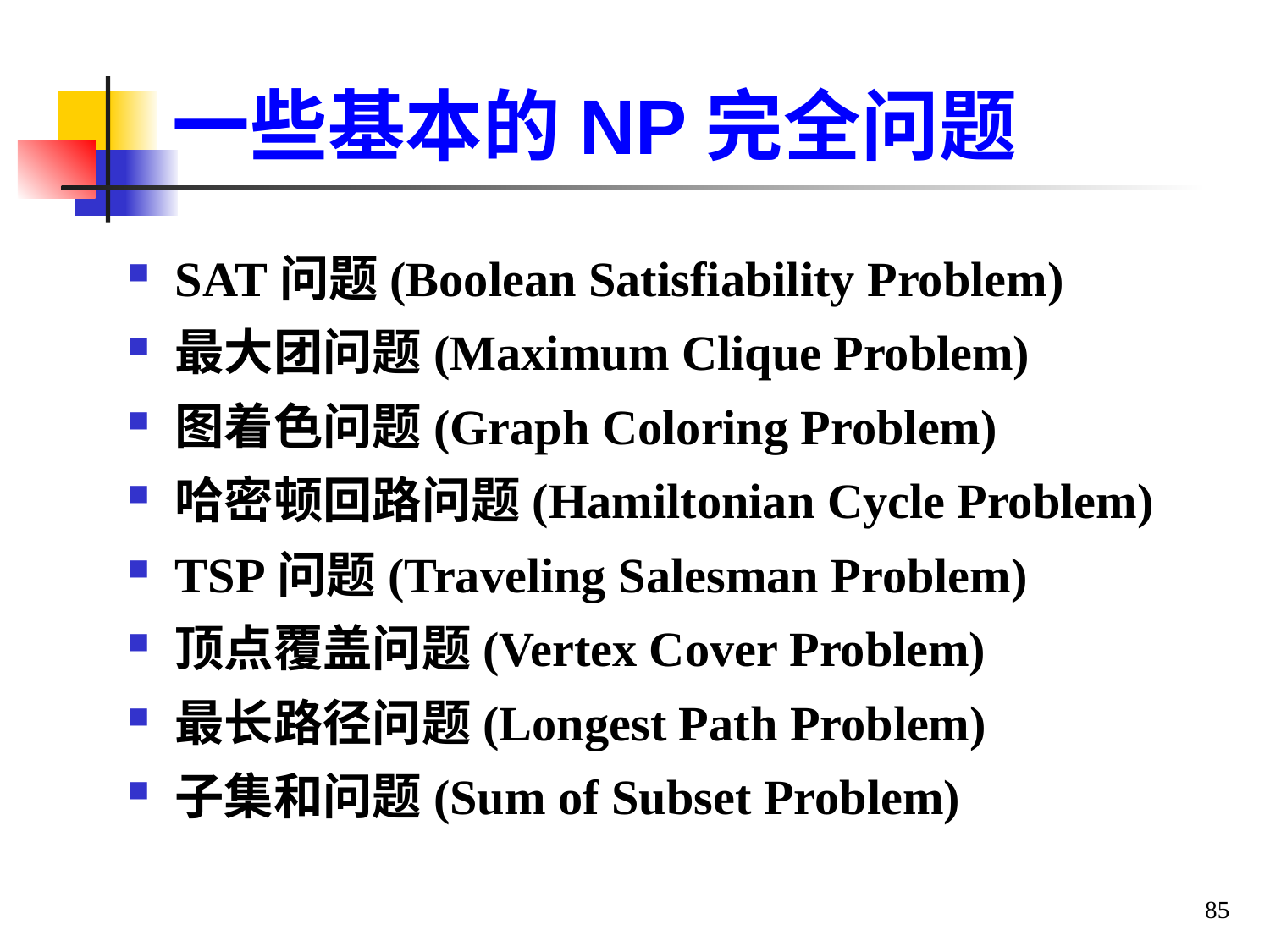

# 一些基本的NP完全问题
SAT问题(Boolean Satisfiability Problem)
最大团问题(Maximum Clique Problem)
图着色问题(Graph Coloring Problem)
哈密顿回路问题(Hamiltonian Cycle Problem)
TSP问题(Traveling Salesman Problem)
顶点覆盖问题(Vertex Cover Problem)
最长路径问题(Longest Path Problem)
子集和问题(Sum of Subset Problem)
85